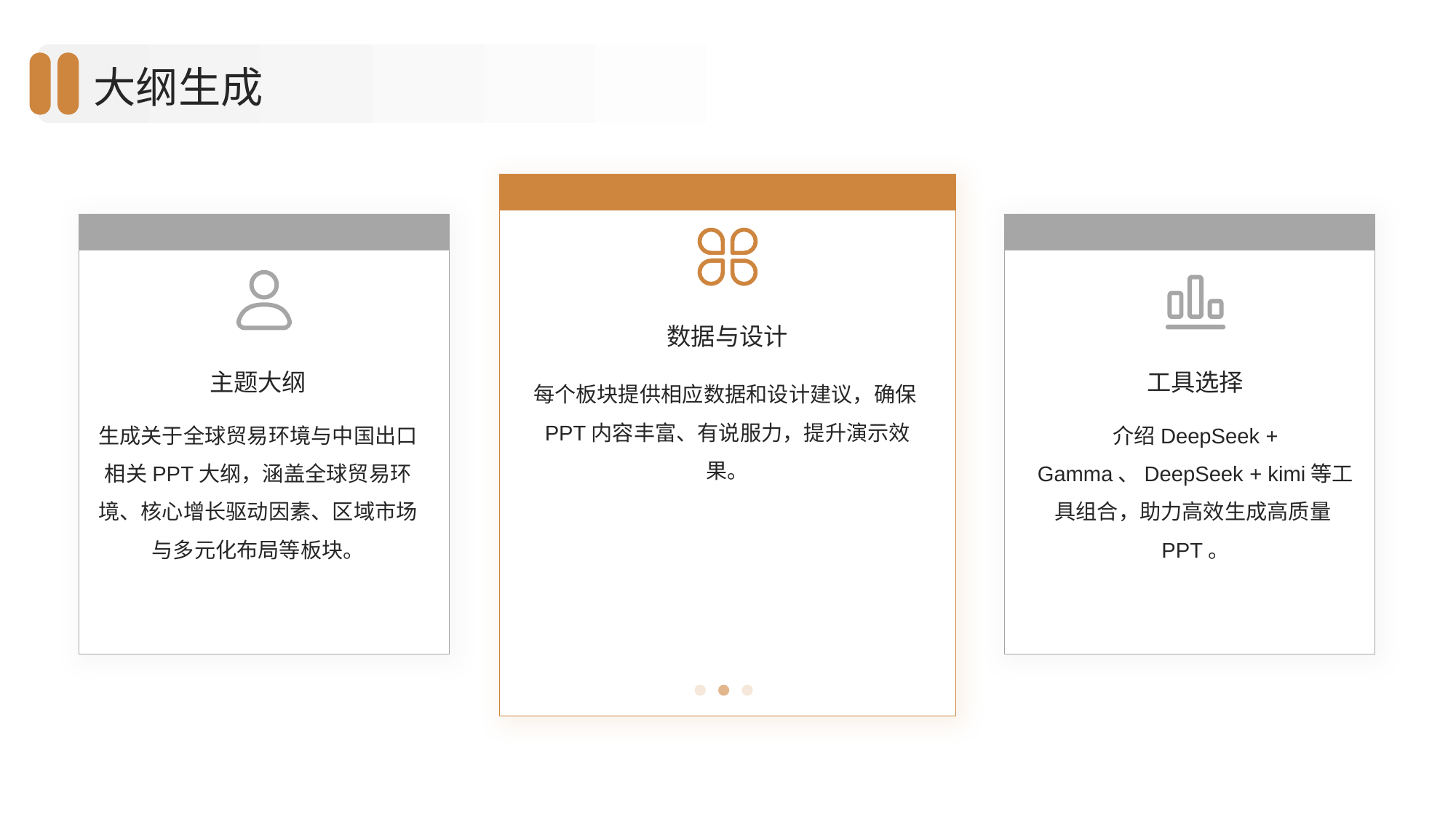

大纲生成

数据与设计
主题大纲
工具选择
每个板块提供相应数据和设计建议，确保PPT内容丰富、有说服力，提升演示效果。
生成关于全球贸易环境与中国出口相关PPT大纲，涵盖全球贸易环境、核心增长驱动因素、区域市场与多元化布局等板块。
介绍DeepSeek + Gamma、DeepSeek + kimi等工具组合，助力高效生成高质量PPT。